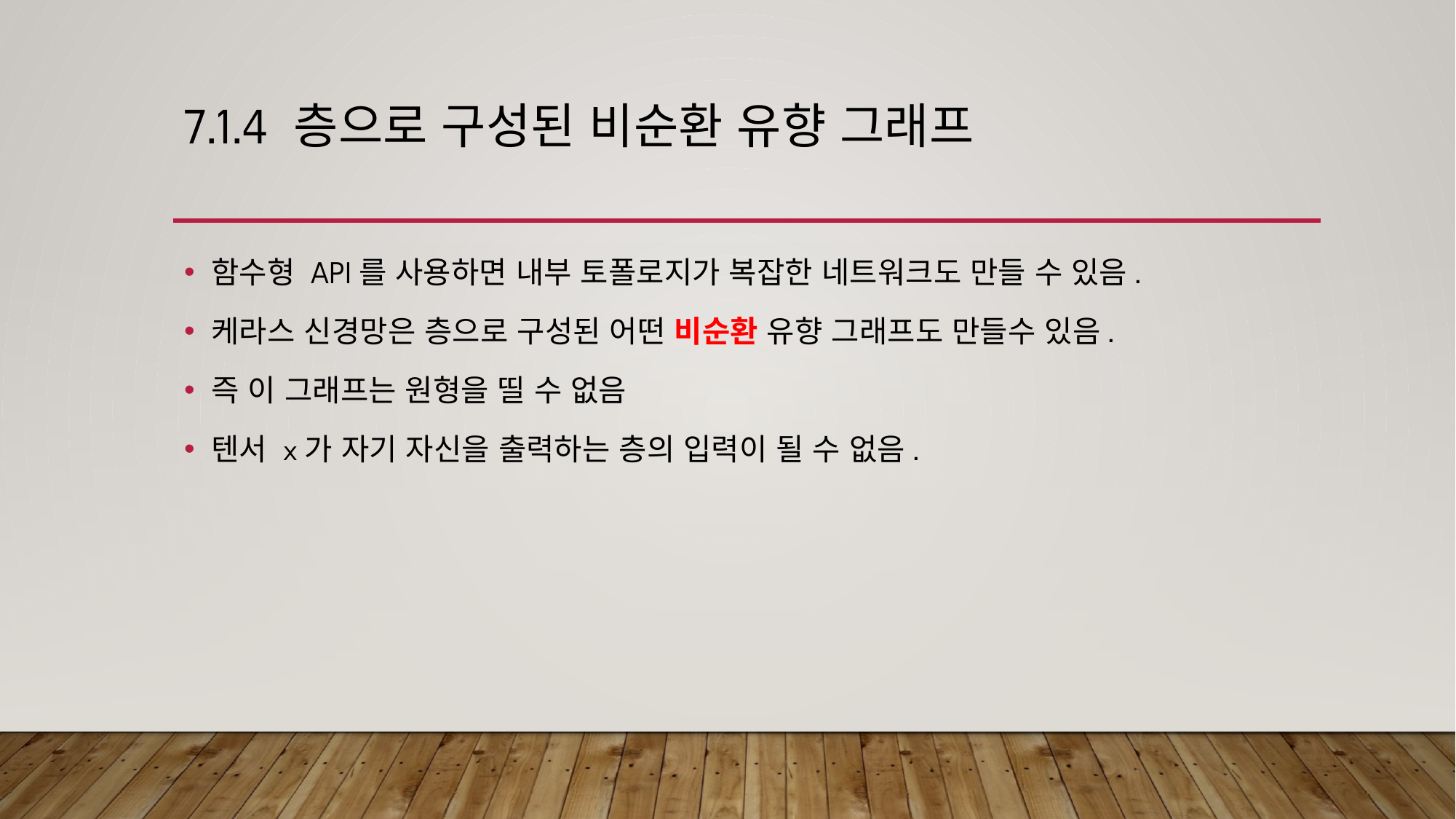

# 7.1.4 층으로 구성된 비순환 유향 그래프
함수형 API를 사용하면 내부 토폴로지가 복잡한 네트워크도 만들 수 있음.
케라스 신경망은 층으로 구성된 어떤 비순환 유향 그래프도 만들수 있음.
즉 이 그래프는 원형을 띨 수 없음
텐서 x가 자기 자신을 출력하는 층의 입력이 될 수 없음.